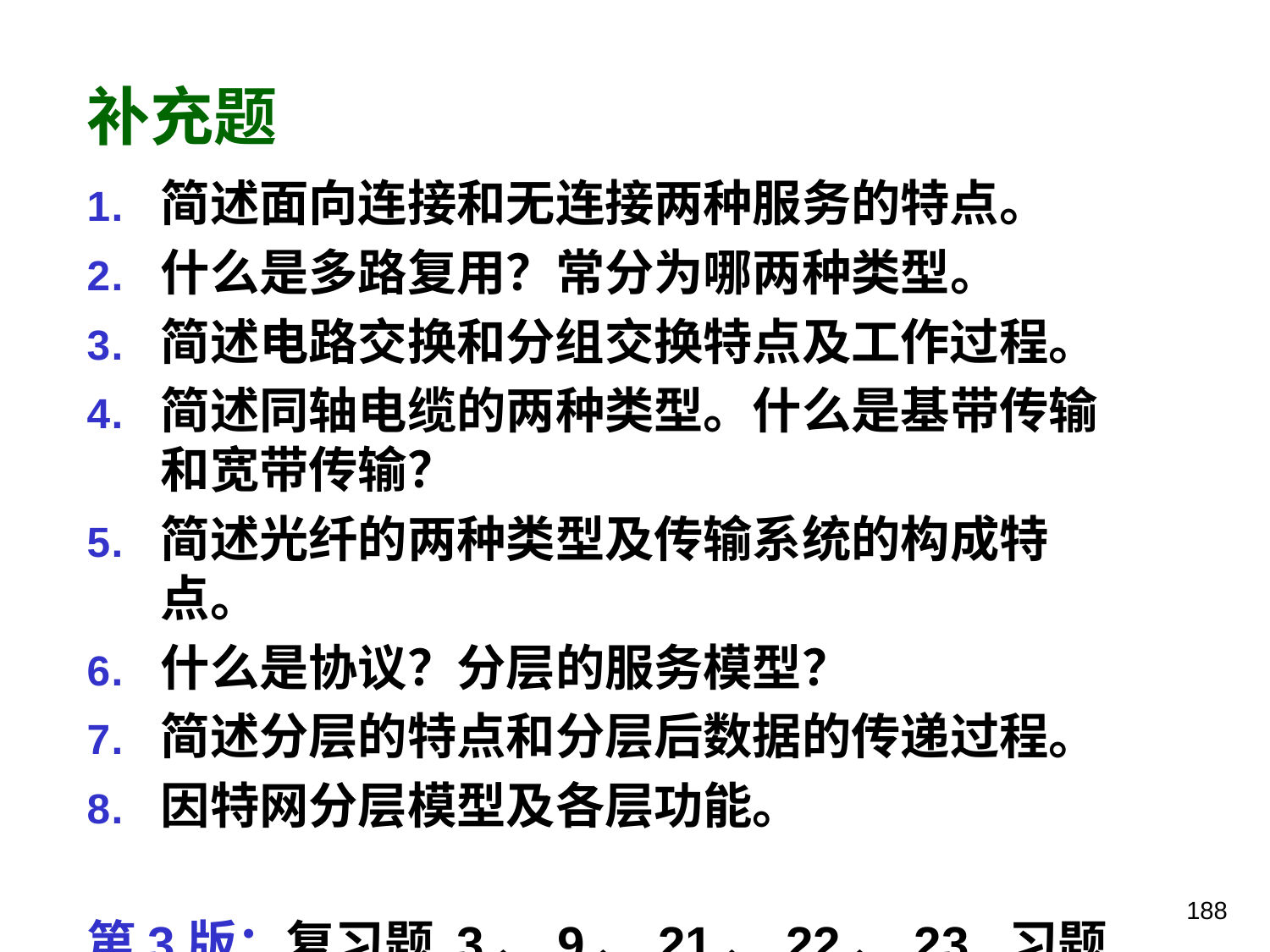

# 补充题
简述面向连接和无连接两种服务的特点。
什么是多路复用？常分为哪两种类型。
简述电路交换和分组交换特点及工作过程。
简述同轴电缆的两种类型。什么是基带传输和宽带传输？
简述光纤的两种类型及传输系统的构成特点。
什么是协议？分层的服务模型？
简述分层的特点和分层后数据的传递过程。
因特网分层模型及各层功能。

第3版：复习题 3、9、21、22、23  习题 20
第4版：复习题 3、13、23、24、25  习题 24
188